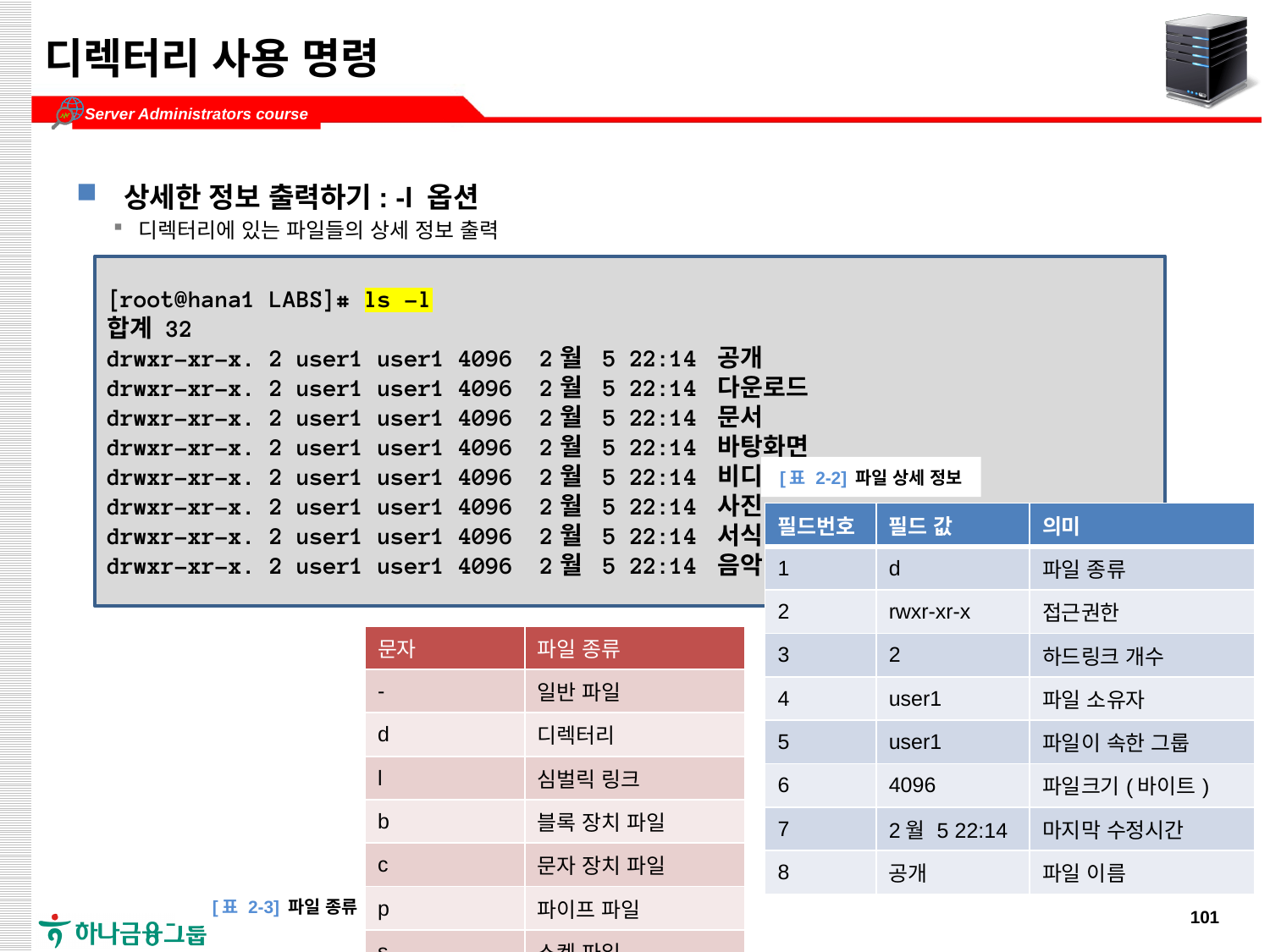

# 디렉터리 사용 명령
상세한 정보 출력하기: -l 옵션
디렉터리에 있는 파일들의 상세 정보 출력

[root@hana1 LABS]# ls -l
합계 32
drwxr-xr-x. 2 user1 user1 4096  2월  5 22:14 공개
drwxr-xr-x. 2 user1 user1 4096  2월  5 22:14 다운로드
drwxr-xr-x. 2 user1 user1 4096  2월  5 22:14 문서
drwxr-xr-x. 2 user1 user1 4096  2월  5 22:14 바탕화면
drwxr-xr-x. 2 user1 user1 4096  2월  5 22:14 비디오
drwxr-xr-x. 2 user1 user1 4096  2월  5 22:14 사진
drwxr-xr-x. 2 user1 user1 4096  2월  5 22:14 서식
drwxr-xr-x. 2 user1 user1 4096  2월  5 22:14 음악
[표 2-2] 파일 상세 정보
| 필드번호 | 필드 값 | 의미 |
| --- | --- | --- |
| 1 | d | 파일 종류 |
| 2 | rwxr-xr-x | 접근권한 |
| 3 | 2 | 하드링크 개수 |
| 4 | user1 | 파일 소유자 |
| 5 | user1 | 파일이 속한 그룹 |
| 6 | 4096 | 파일크기(바이트) |
| 7 | 2월 5 22:14 | 마지막 수정시간 |
| 8 | 공개 | 파일 이름 |
| 문자 | 파일 종류 |
| --- | --- |
| - | 일반 파일 |
| d | 디렉터리 |
| l | 심벌릭 링크 |
| b | 블록 장치 파일 |
| c | 문자 장치 파일 |
| p | 파이프 파일 |
| s | 소켓 파일 |
[표 2-3] 파일 종류